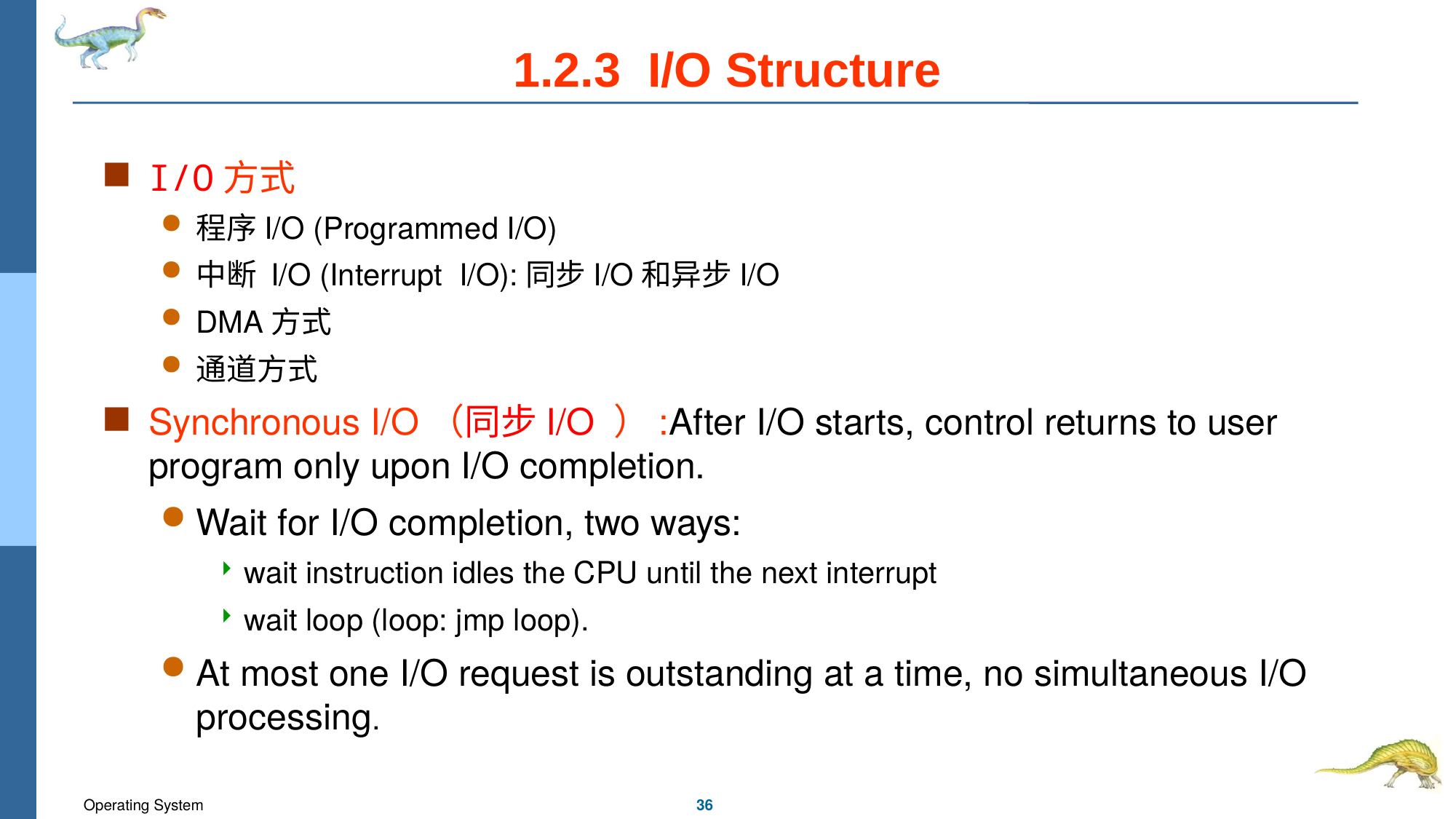

# 1.2.3  I/O Structure
I/O方式
程序I/O (Programmed I/O)
中断 I/O (Interrupt  I/O):同步I/O和异步I/O
DMA方式
通道方式
Synchronous I/O（同步I/O ）:After I/O starts, control returns to user program only upon I/O completion.
Wait for I/O completion, two ways:
wait instruction idles the CPU until the next interrupt
wait loop (loop: jmp loop).
At most one I/O request is outstanding at a time, no simultaneous I/O processing.